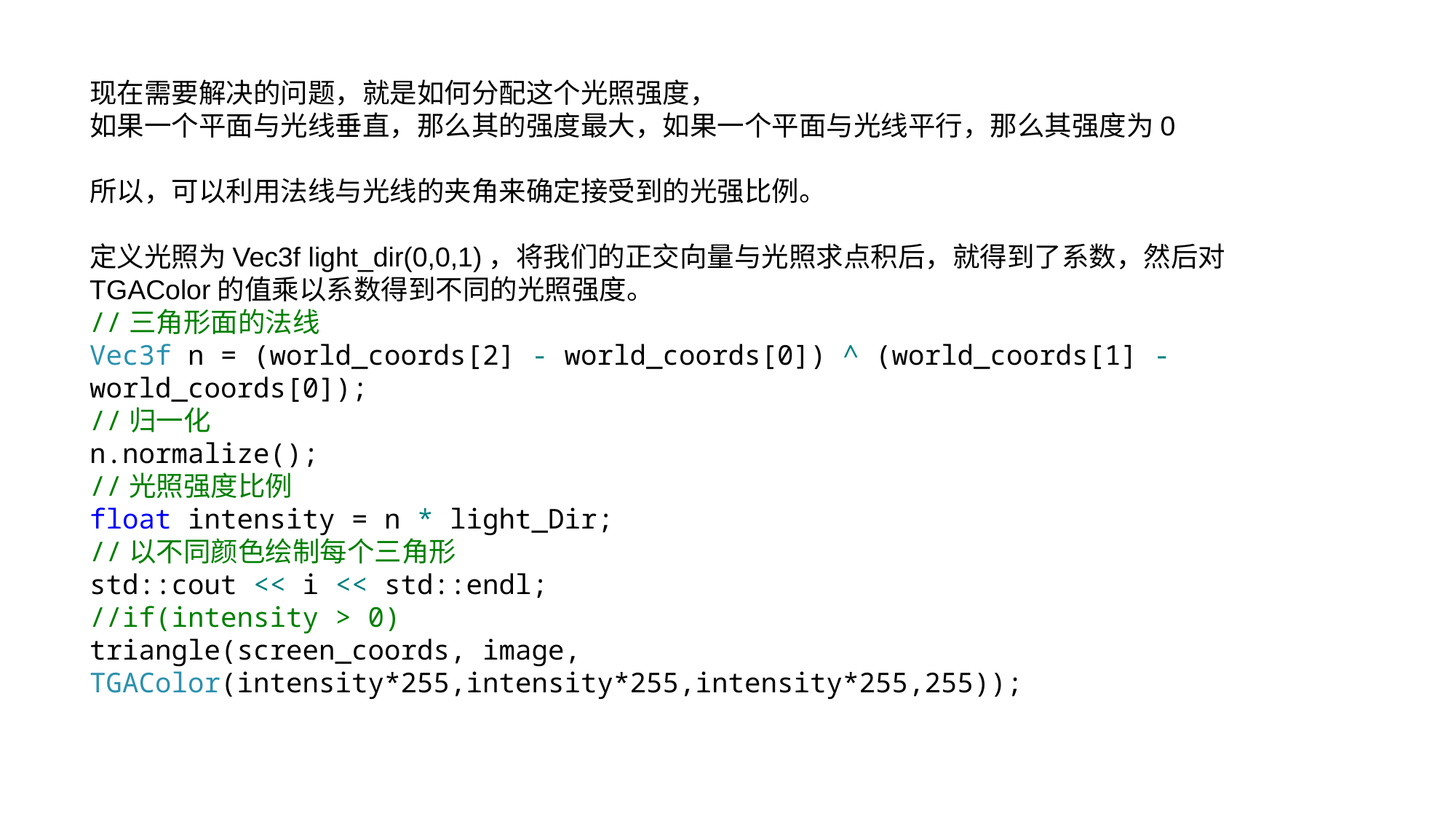

现在需要解决的问题，就是如何分配这个光照强度，
如果一个平面与光线垂直，那么其的强度最大，如果一个平面与光线平行，那么其强度为0

所以，可以利用法线与光线的夹角来确定接受到的光强比例。

定义光照为Vec3f light_dir(0,0,1)，将我们的正交向量与光照求点积后，就得到了系数，然后对TGAColor的值乘以系数得到不同的光照强度。
//三角形面的法线
Vec3f n = (world_coords[2] - world_coords[0]) ^ (world_coords[1] - world_coords[0]);
//归一化
n.normalize();
//光照强度比例
float intensity = n * light_Dir;
//以不同颜色绘制每个三角形
std::cout << i << std::endl;
//if(intensity > 0)
triangle(screen_coords, image, TGAColor(intensity*255,intensity*255,intensity*255,255));